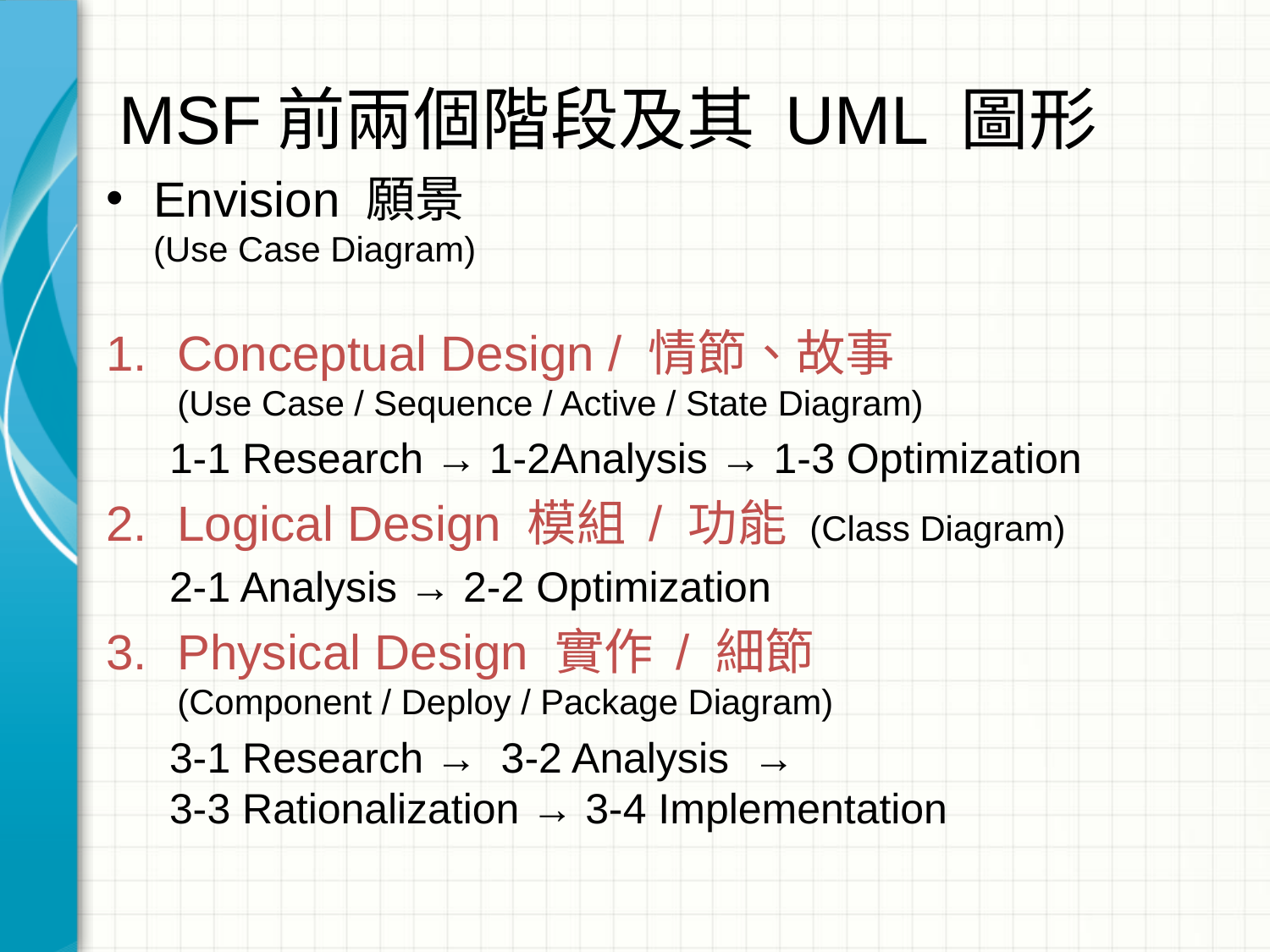

# MSF前兩個階段及其 UML 圖形
Envision 願景
(Use Case Diagram)
Conceptual Design / 情節、故事
(Use Case / Sequence / Active / State Diagram)
1-1 Research → 1-2Analysis → 1-3 Optimization
Logical Design 模組 / 功能 (Class Diagram)
2-1 Analysis → 2-2 Optimization
Physical Design 實作 / 細節
(Component / Deploy / Package Diagram)
3-1 Research →  3-2 Analysis  →
3-3 Rationalization → 3-4 Implementation